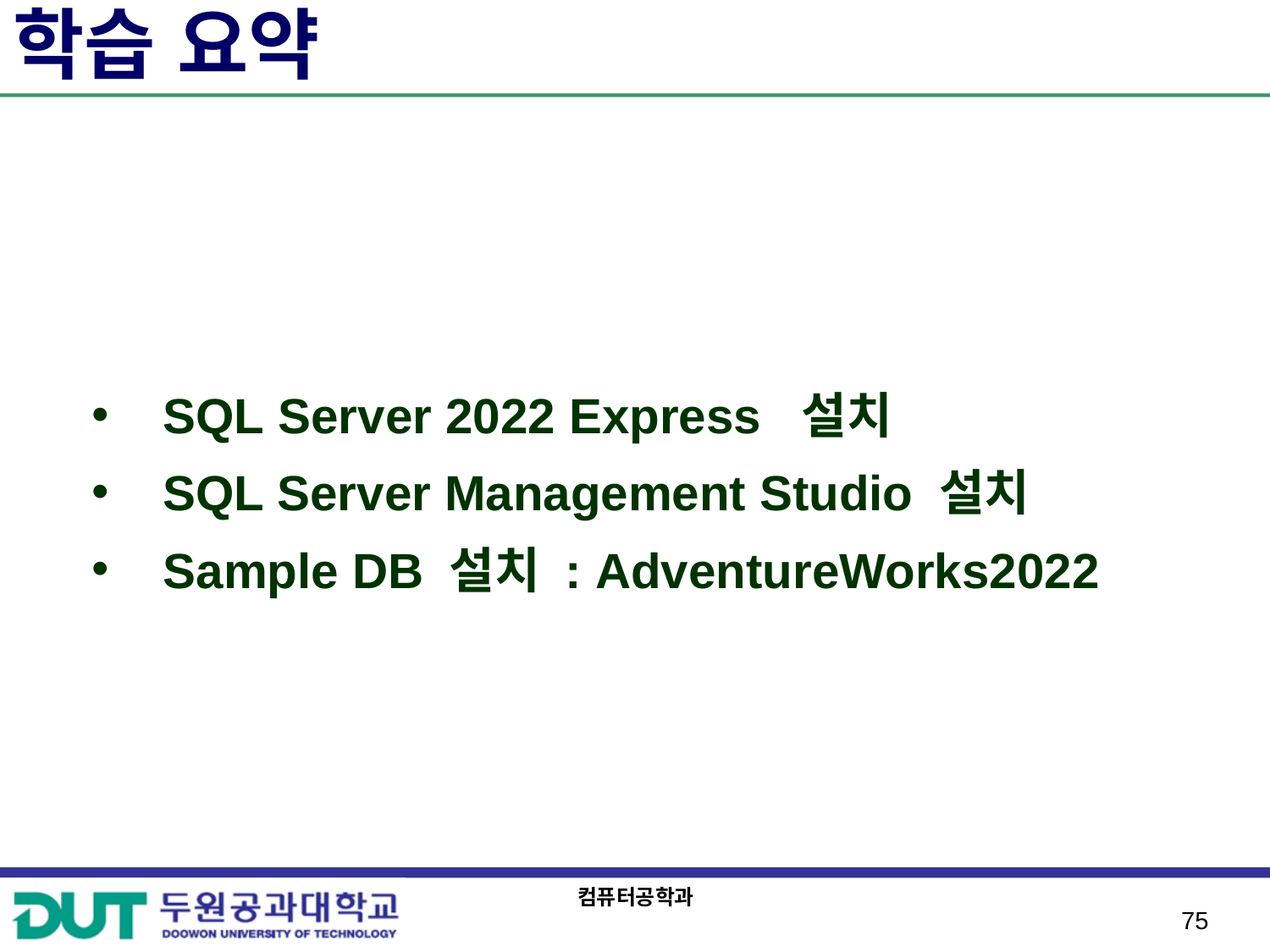

학습 요약
SQL Server 2022 Express  설치
SQL Server Management Studio 설치
Sample DB 설치 : AdventureWorks2022